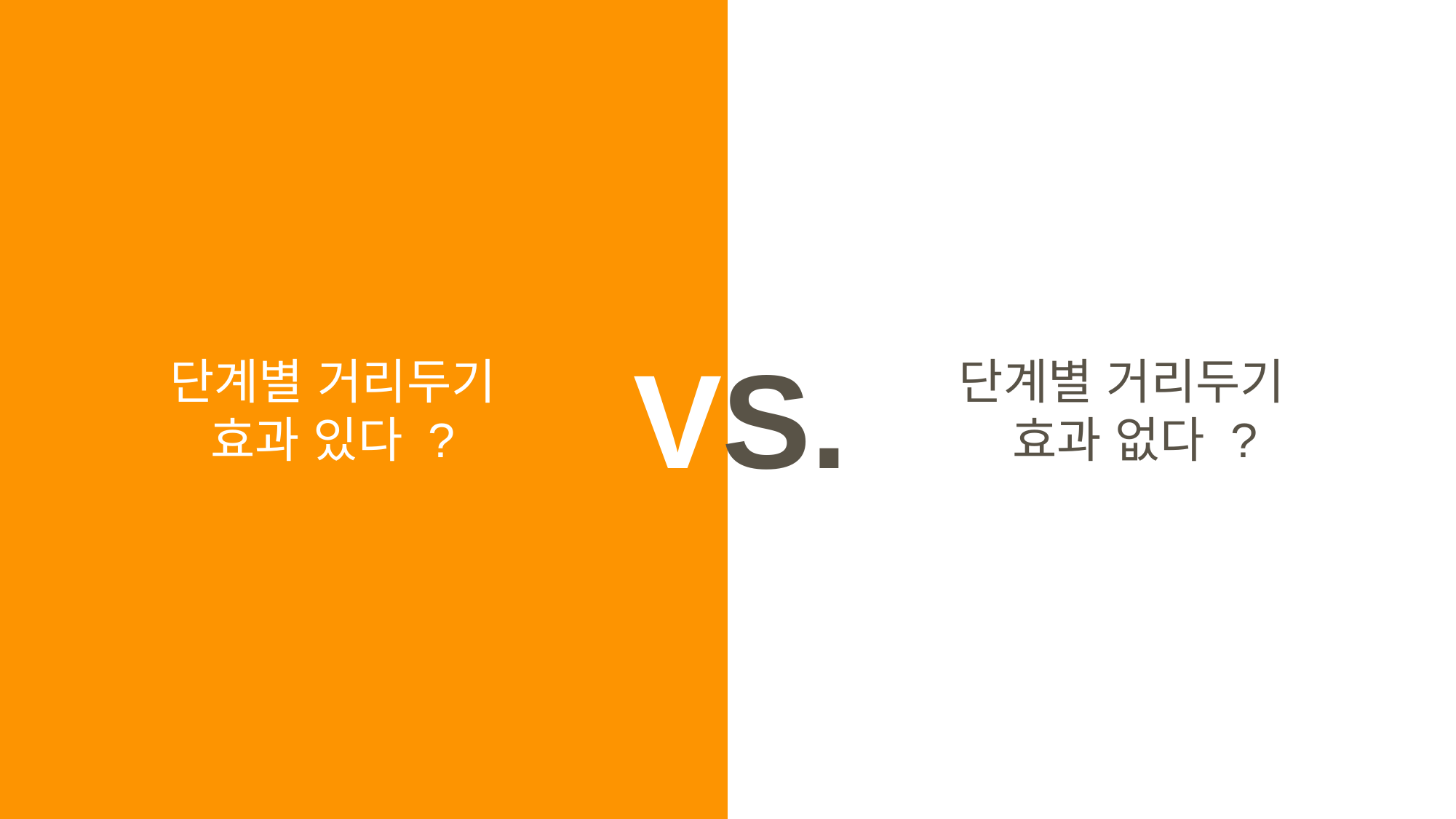

VS.
단계별 거리두기
효과 있다 ?
단계별 거리두기
 효과 없다 ?